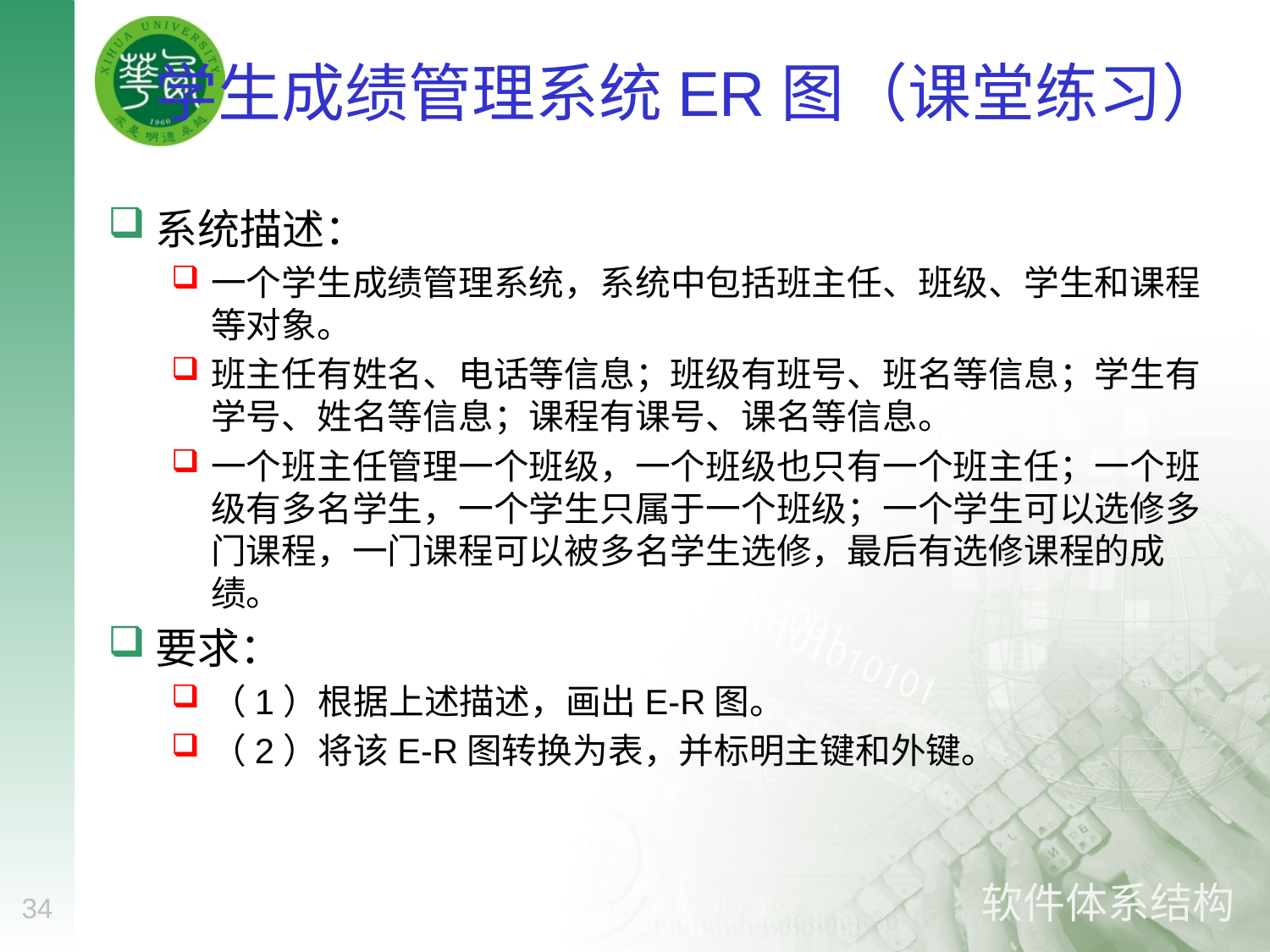

# 学生成绩管理系统ER图（课堂练习）
系统描述：
一个学生成绩管理系统，系统中包括班主任、班级、学生和课程等对象。
班主任有姓名、电话等信息；班级有班号、班名等信息；学生有学号、姓名等信息；课程有课号、课名等信息。
一个班主任管理一个班级，一个班级也只有一个班主任；一个班级有多名学生，一个学生只属于一个班级；一个学生可以选修多门课程，一门课程可以被多名学生选修，最后有选修课程的成绩。
要求：
（1）根据上述描述，画出E-R图。
（2）将该E-R图转换为表，并标明主键和外键。
34